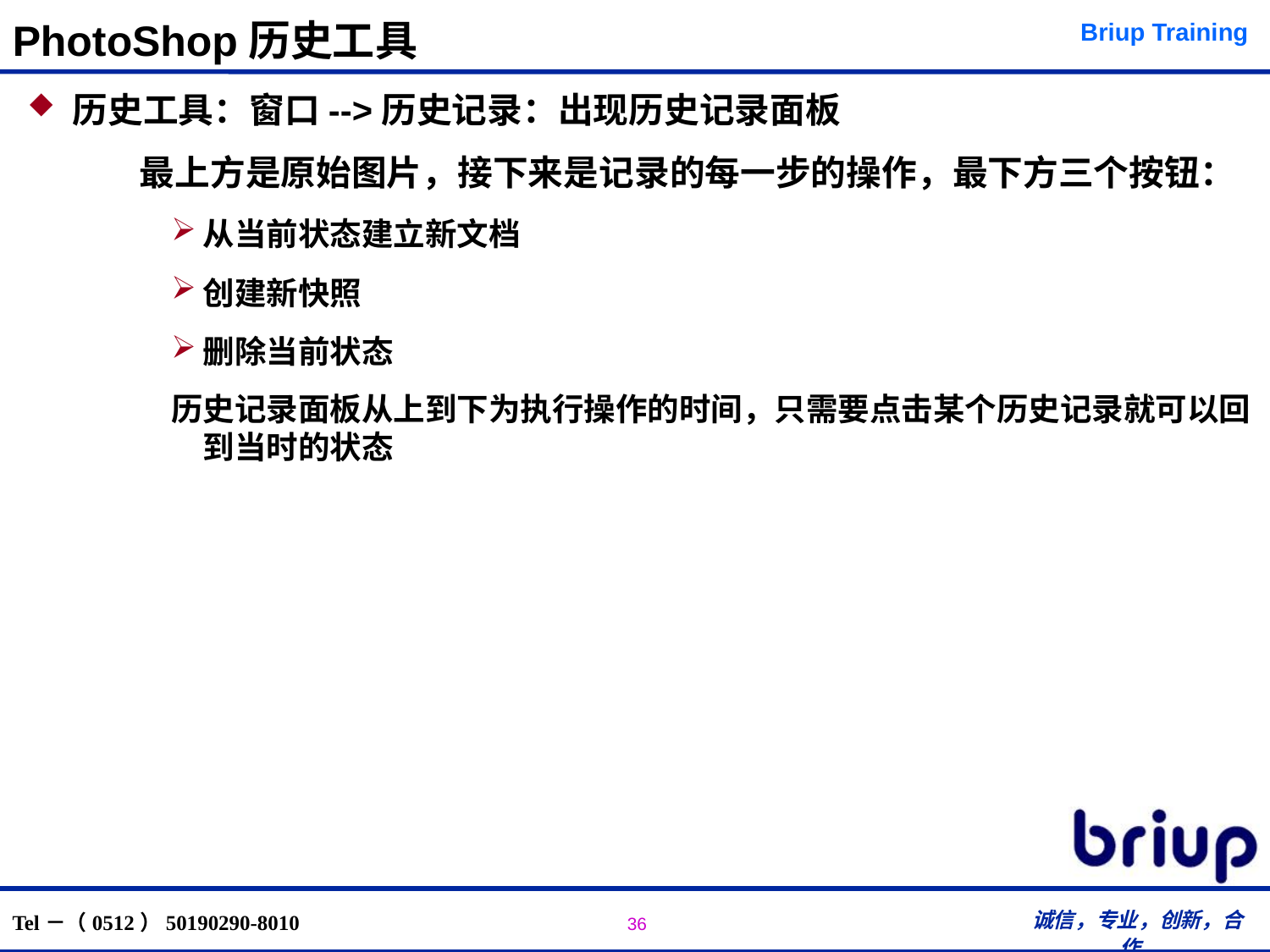

# PhotoShop历史工具
历史工具：窗口-->历史记录：出现历史记录面板
	最上方是原始图片，接下来是记录的每一步的操作，最下方三个按钮：
从当前状态建立新文档
创建新快照
删除当前状态
历史记录面板从上到下为执行操作的时间，只需要点击某个历史记录就可以回到当时的状态